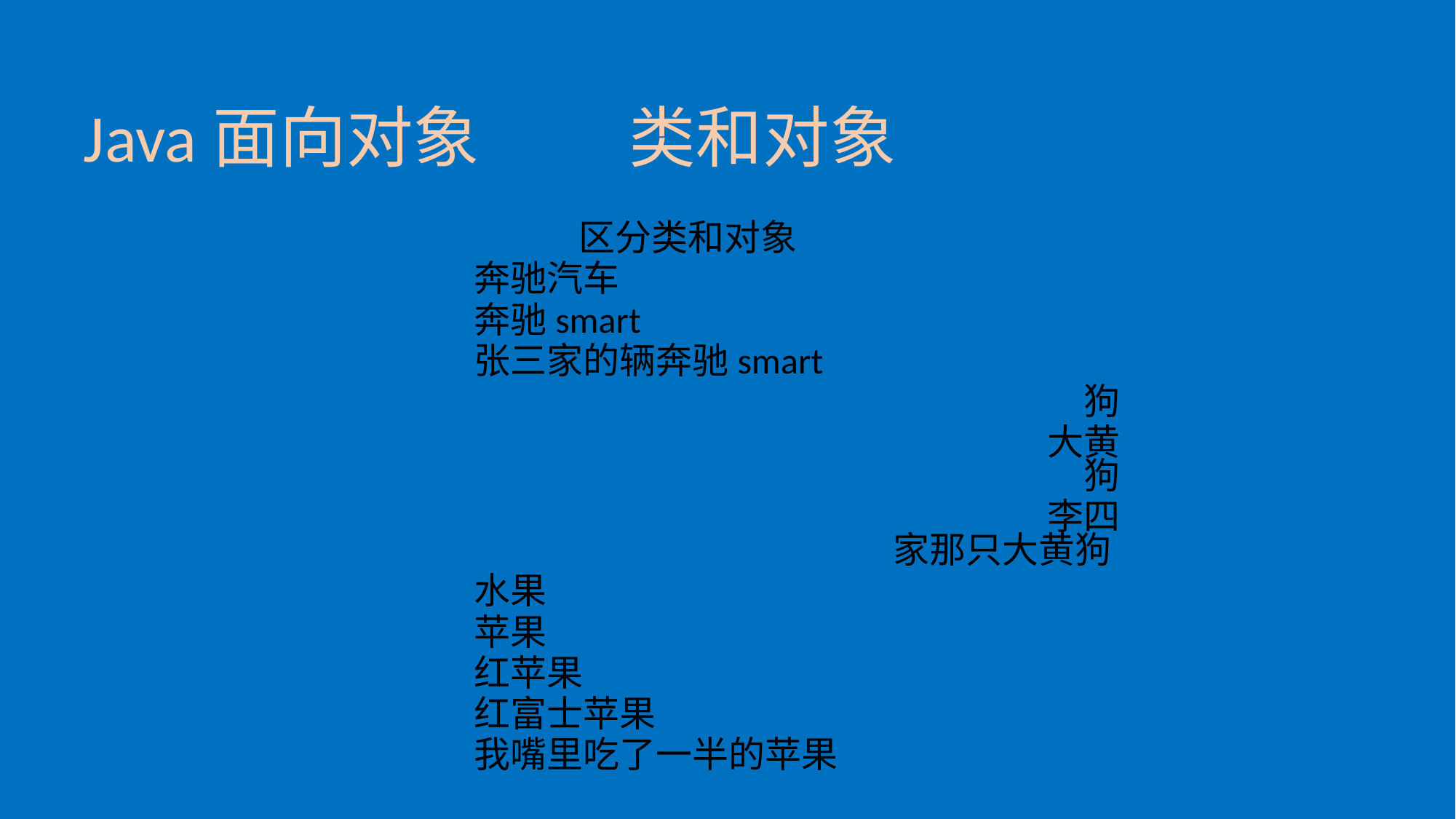

# Java面向对象		类和对象
区分类和对象
		奔驰汽车
		奔驰smart
		张三家的辆奔驰smart
							狗
							大黄狗
							李四家那只大黄狗
		水果
		苹果
		红苹果
		红富士苹果
		我嘴里吃了一半的苹果